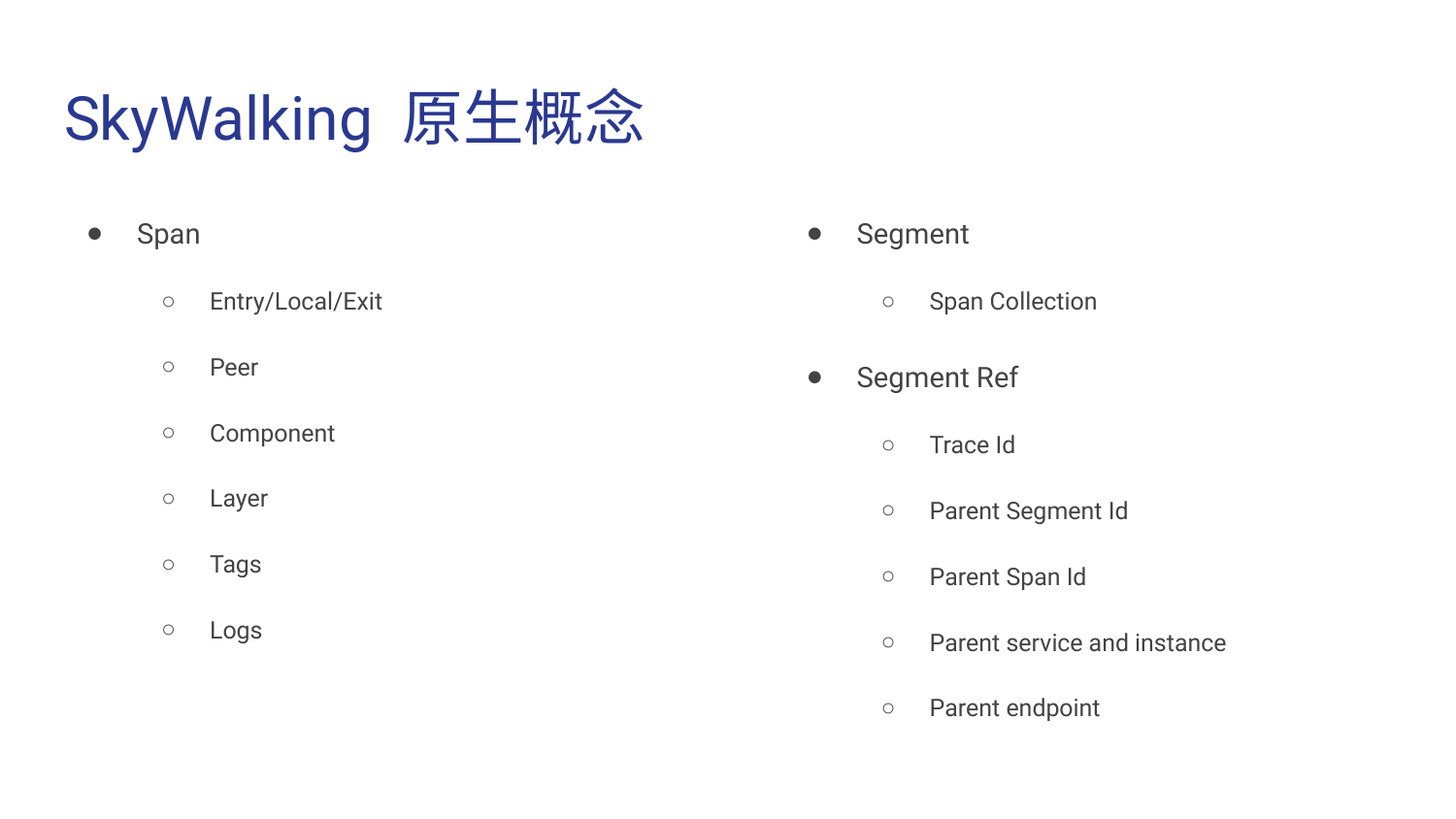

# SkyWalking 原生概念
Span
Entry/Local/Exit
Peer
Component
Layer
Tags
Logs
Segment
Span Collection

Segment Ref
Trace Id
Parent Segment Id
Parent Span Id
Parent service and instance
Parent endpoint